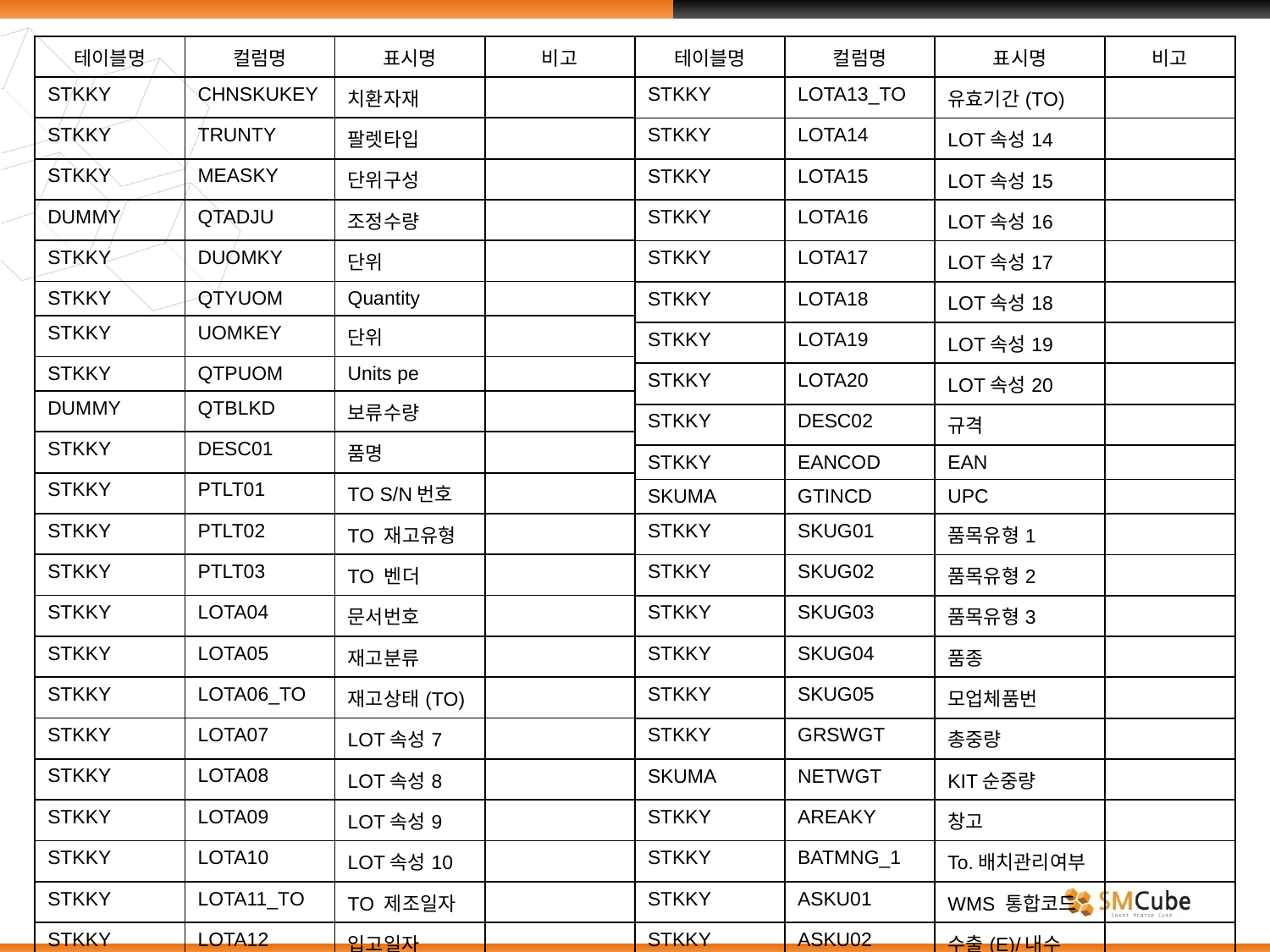

| 테이블명 | 컬럼명 | 표시명 | 비고 |
| --- | --- | --- | --- |
| STKKY | CHNSKUKEY | 치환자재 |  |
| STKKY | TRUNTY | 팔렛타입 |  |
| STKKY | MEASKY | 단위구성 |  |
| DUMMY | QTADJU | 조정수량 |  |
| STKKY | DUOMKY | 단위 |  |
| STKKY | QTYUOM | Quantity |  |
| STKKY | UOMKEY | 단위 |  |
| STKKY | QTPUOM | Units pe |  |
| DUMMY | QTBLKD | 보류수량 |  |
| STKKY | DESC01 | 품명 |  |
| STKKY | PTLT01 | TO S/N번호 |  |
| STKKY | PTLT02 | TO 재고유형 |  |
| STKKY | PTLT03 | TO 벤더 |  |
| STKKY | LOTA04 | 문서번호 |  |
| STKKY | LOTA05 | 재고분류 |  |
| STKKY | LOTA06\_TO | 재고상태(TO) |  |
| STKKY | LOTA07 | LOT속성7 |  |
| STKKY | LOTA08 | LOT속성8 |  |
| STKKY | LOTA09 | LOT속성9 |  |
| STKKY | LOTA10 | LOT속성10 |  |
| STKKY | LOTA11\_TO | TO 제조일자 |  |
| STKKY | LOTA12 | 입고일자 |  |
| 테이블명 | 컬럼명 | 표시명 | 비고 |
| --- | --- | --- | --- |
| STKKY | LOTA13\_TO | 유효기간(TO) |  |
| STKKY | LOTA14 | LOT속성14 |  |
| STKKY | LOTA15 | LOT속성15 |  |
| STKKY | LOTA16 | LOT속성16 |  |
| STKKY | LOTA17 | LOT속성17 |  |
| STKKY | LOTA18 | LOT속성18 |  |
| STKKY | LOTA19 | LOT속성19 |  |
| STKKY | LOTA20 | LOT속성20 |  |
| STKKY | DESC02 | 규격 |  |
| STKKY | EANCOD | EAN |  |
| SKUMA | GTINCD | UPC |  |
| STKKY | SKUG01 | 품목유형1 |  |
| STKKY | SKUG02 | 품목유형2 |  |
| STKKY | SKUG03 | 품목유형3 |  |
| STKKY | SKUG04 | 품종 |  |
| STKKY | SKUG05 | 모업체품번 |  |
| STKKY | GRSWGT | 총중량 |  |
| SKUMA | NETWGT | KIT순중량 |  |
| STKKY | AREAKY | 창고 |  |
| STKKY | BATMNG\_1 | To.배치관리여부 |  |
| STKKY | ASKU01 | WMS 통합코드 |  |
| STKKY | ASKU02 | 수출(E)/내수(D) |  |